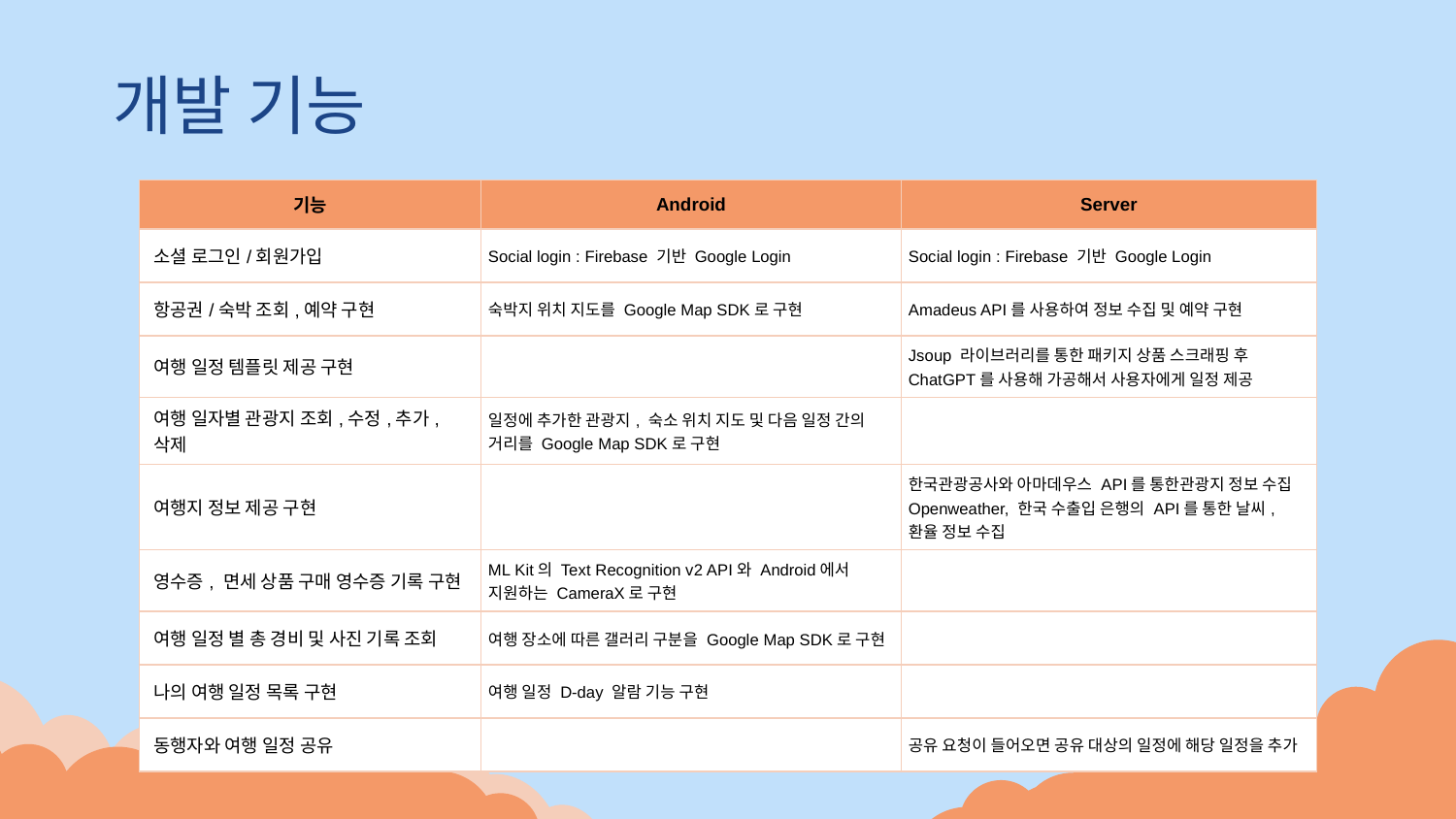

# 개발 기능
| 기능 | Android | Server |
| --- | --- | --- |
| 소셜 로그인/회원가입 | Social login : Firebase 기반 Google Login | Social login : Firebase 기반 Google Login |
| 항공권/숙박 조회,예약 구현 | 숙박지 위치 지도를 Google Map SDK로 구현 | Amadeus API를 사용하여 정보 수집 및 예약 구현 |
| 여행 일정 템플릿 제공 구현 |  | Jsoup 라이브러리를 통한 패키지 상품 스크래핑 후 ChatGPT를 사용해 가공해서 사용자에게 일정 제공 |
| 여행 일자별 관광지 조회,수정,추가,삭제 | 일정에 추가한 관광지, 숙소 위치 지도 및 다음 일정 간의 거리를 Google Map SDK로 구현 |  |
| 여행지 정보 제공 구현 |  | 한국관광공사와 아마데우스 API를 통한관광지 정보 수집 Openweather, 한국 수출입 은행의 API를 통한 날씨, 환율 정보 수집 |
| 영수증, 면세 상품 구매 영수증 기록 구현 | ML Kit의 Text Recognition v2 API와 Android에서 지원하는 CameraX로 구현 |  |
| 여행 일정 별 총 경비 및 사진 기록 조회 | 여행 장소에 따른 갤러리 구분을 Google Map SDK로 구현 |  |
| 나의 여행 일정 목록 구현 | 여행 일정 D-day 알람 기능 구현 |  |
| 동행자와 여행 일정 공유 |  | 공유 요청이 들어오면 공유 대상의 일정에 해당 일정을 추가 |